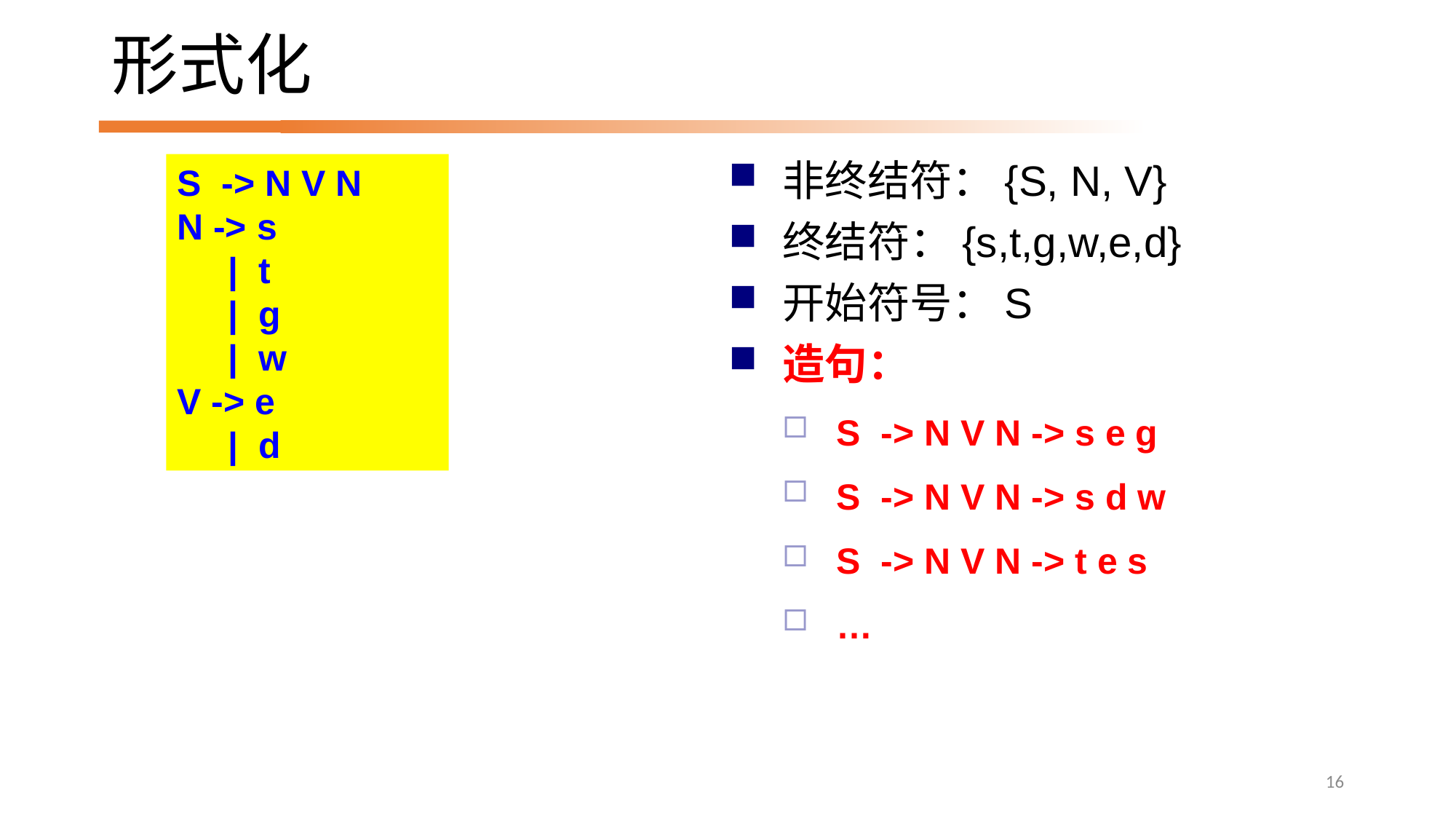

# 形式化
S  -> N V N
N -> s
     |  t
     |  g
     |  w
V -> e
     |  d
非终结符：{S, N, V}
终结符：{s,t,g,w,e,d}
开始符号：S
造句：
S  -> N V N -> s e g
S  -> N V N -> s d w
S  -> N V N -> t e s
…

16